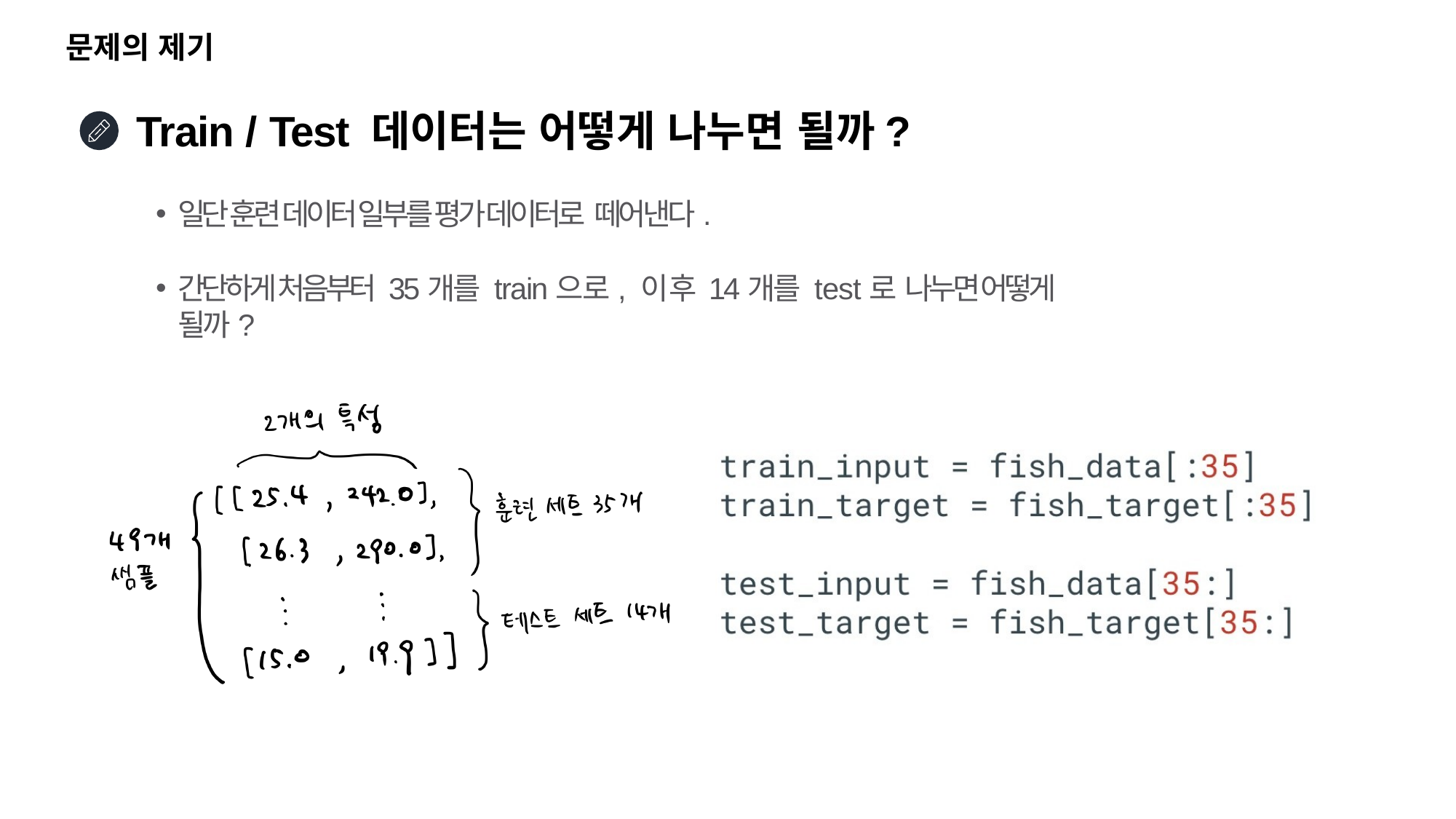

# 문제의 제기
Train / Test 데이터는 어떻게 나누면 될까?
일단 훈련 데이터 일부를 평가 데이터로 떼어낸다.

간단하게 처음부터 35개를 train으로, 이 후 14개를 test로 나누면 어떻게 될까?